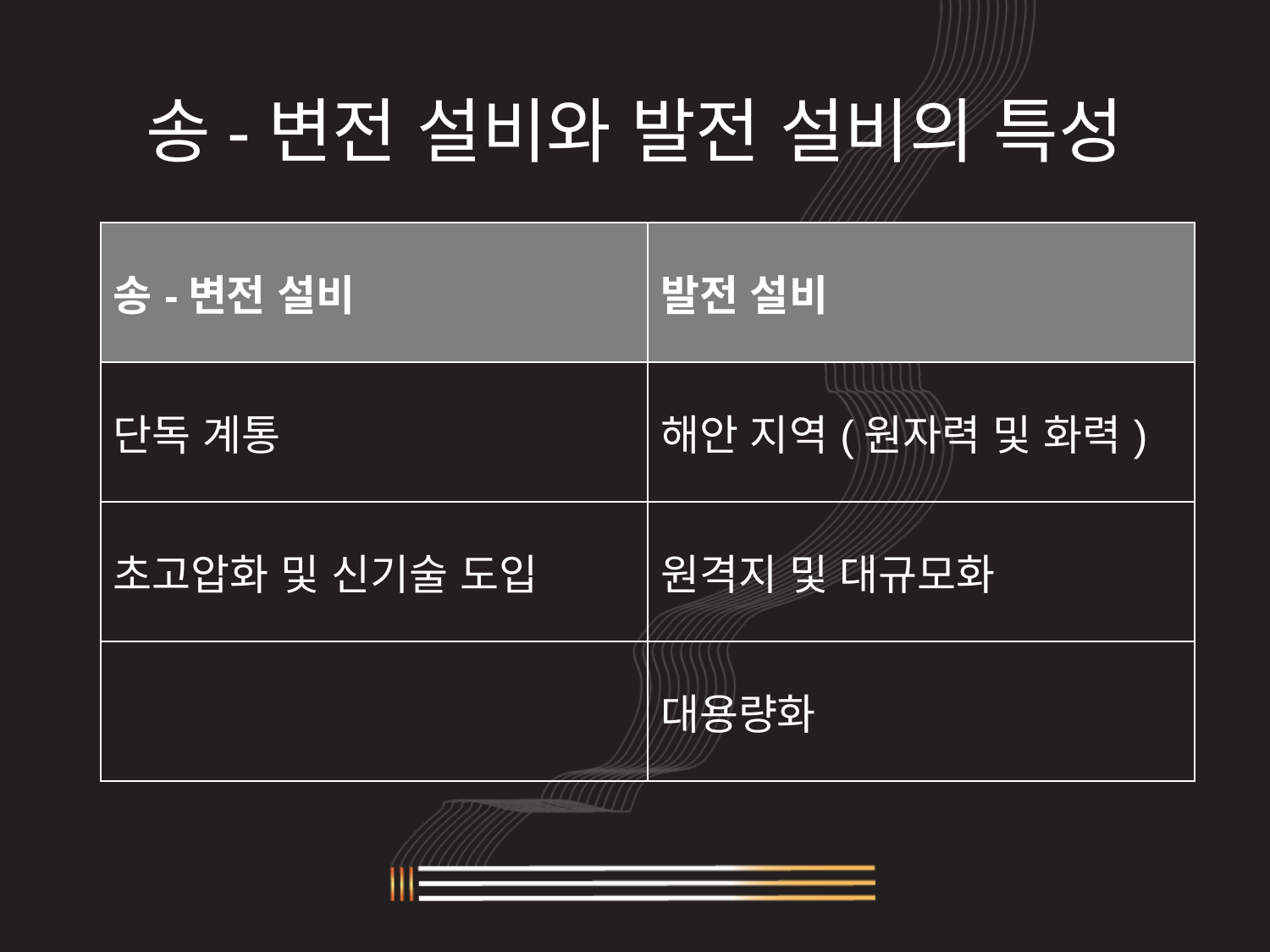

# 송-변전 설비와 발전 설비의 특성
| 송-변전 설비 | 발전 설비 |
| --- | --- |
| 단독 계통 | 해안 지역(원자력 및 화력) |
| 초고압화 및 신기술 도입 | 원격지 및 대규모화 |
|  | 대용량화 |